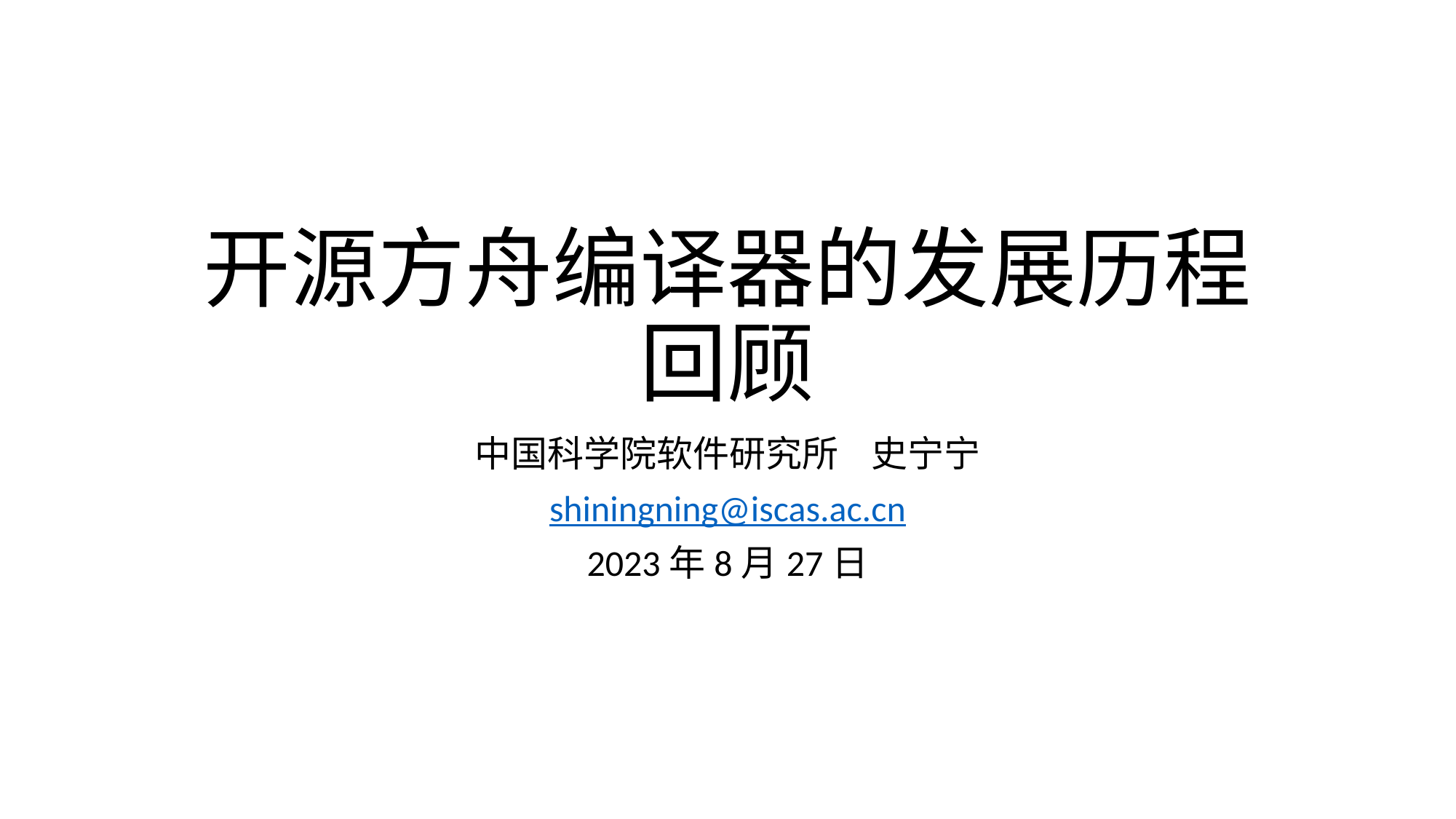

# 开源方舟编译器的发展历程 回顾
中国科学院软件研究所    史宁宁
shiningning@iscas.ac.cn
2023年8月27日